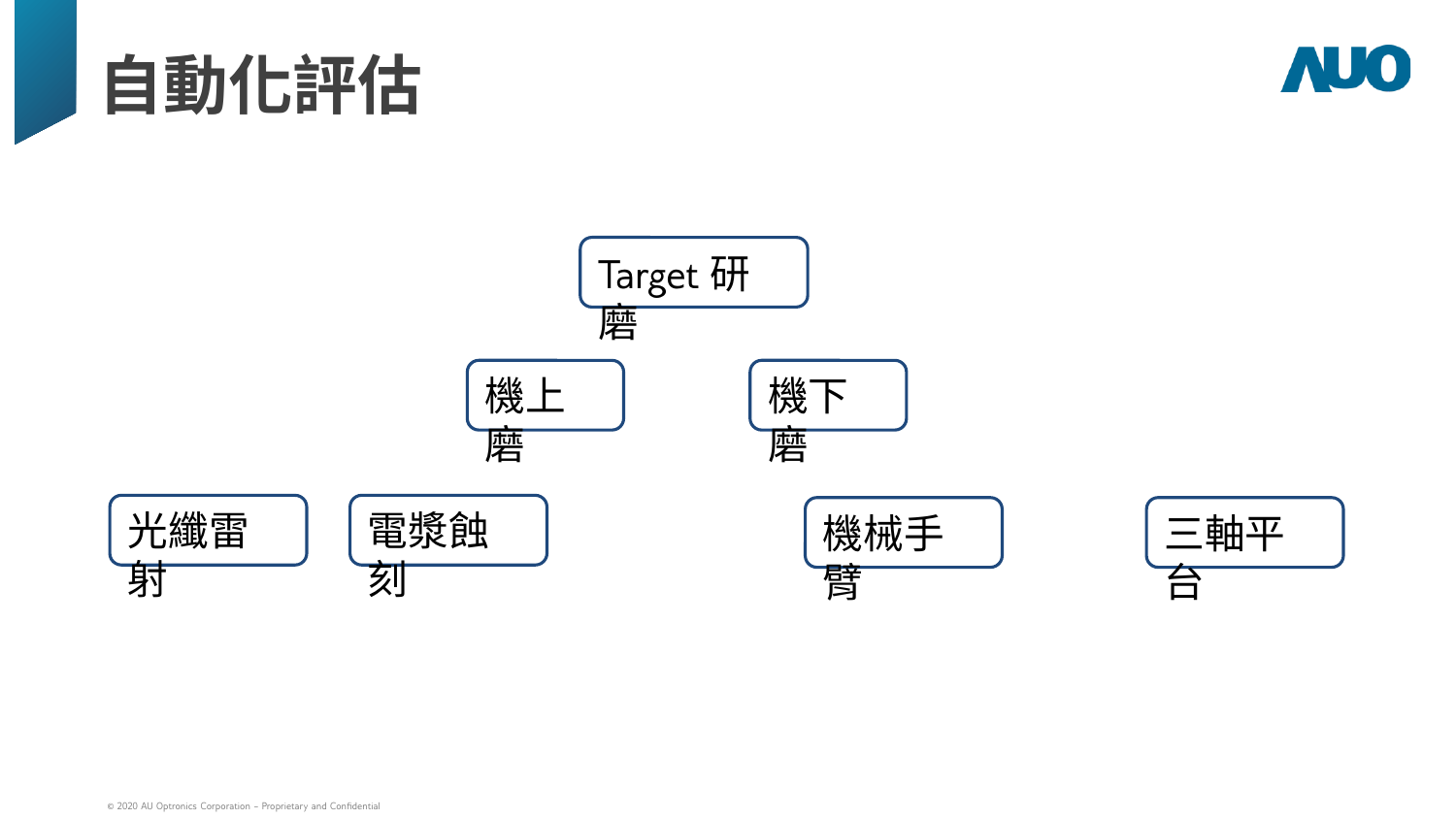

# 自動化評估
Target研磨
機上磨
機下磨
光纖雷射
電漿蝕刻
機械手臂
三軸平台